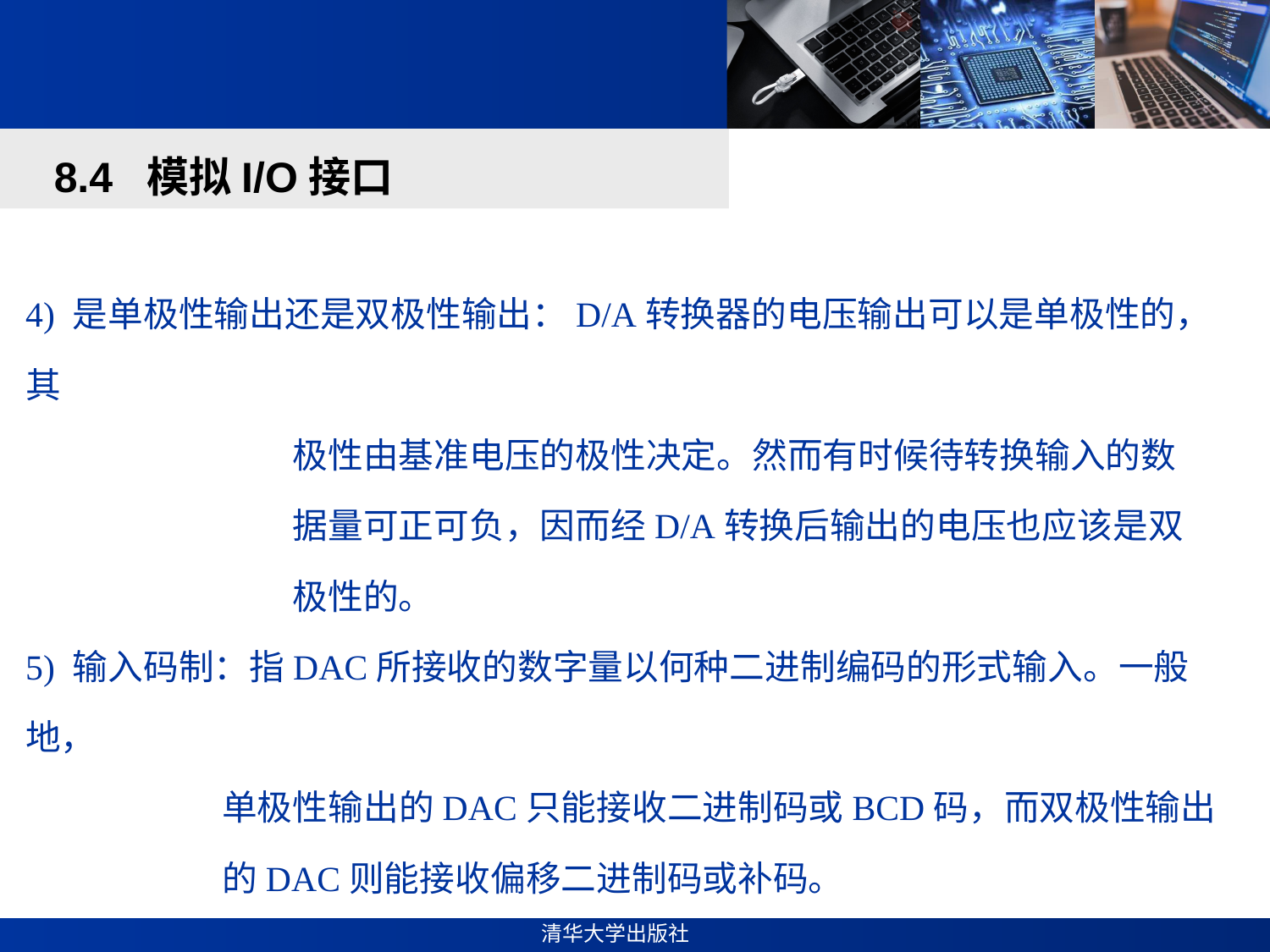

#
8.4  模拟I/O接口
4) 是单极性输出还是双极性输出：D/A转换器的电压输出可以是单极性的，其
                                 极性由基准电压的极性决定。然而有时候待转换输入的数
                                 据量可正可负，因而经D/A转换后输出的电压也应该是双
                                 极性的。
5) 输入码制：指DAC所接收的数字量以何种二进制编码的形式输入。一般地，
                        单极性输出的DAC只能接收二进制码或BCD码，而双极性输出
                        的DAC则能接收偏移二进制码或补码。